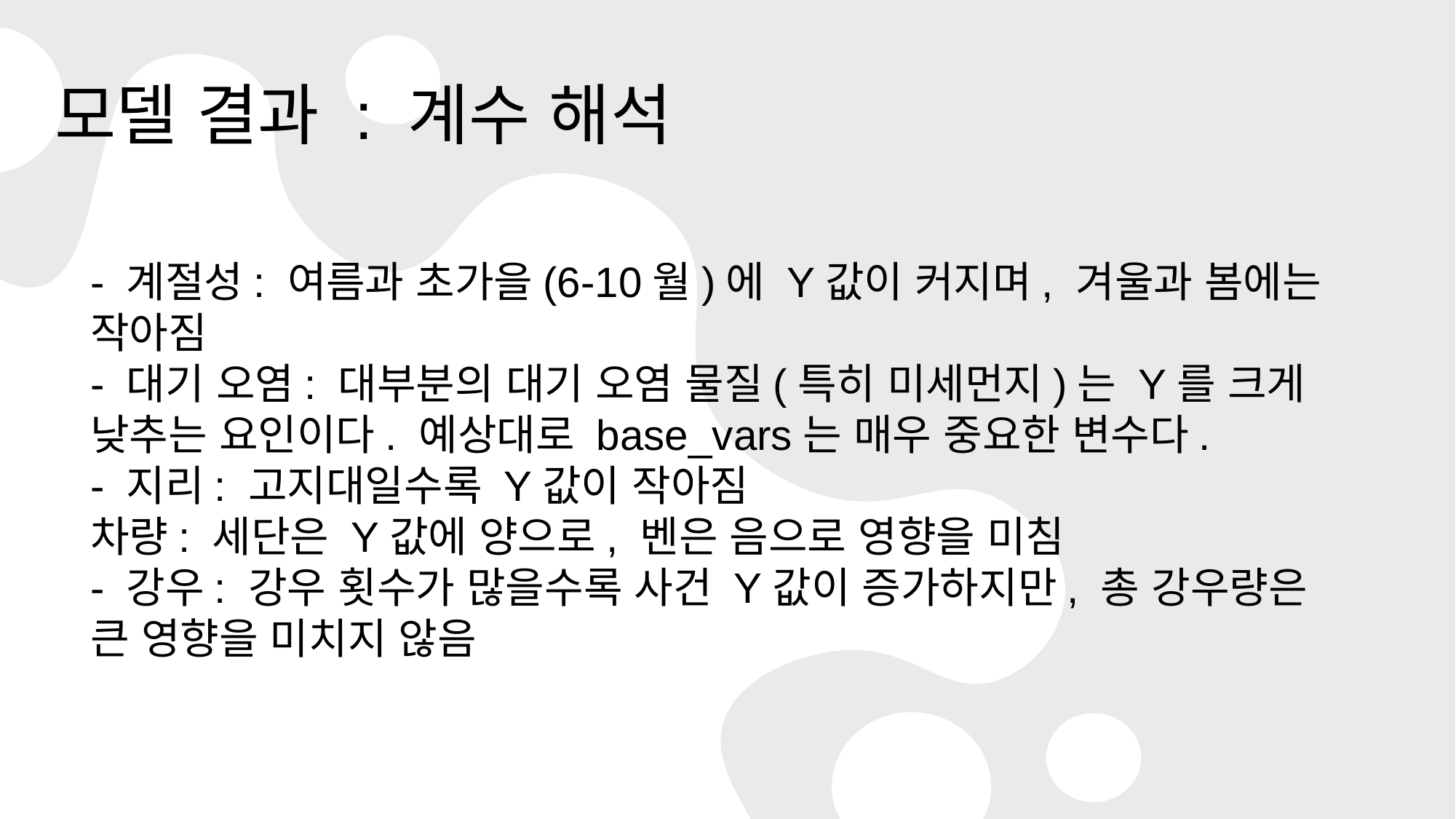

모델 결과 : 계수 해석
- 계절성: 여름과 초가을(6-10월)에 Y값이 커지며, 겨울과 봄에는 작아짐
- 대기 오염: 대부분의 대기 오염 물질(특히 미세먼지)는 Y를 크게 낮추는 요인이다. 예상대로 base_vars는 매우 중요한 변수다.
- 지리: 고지대일수록 Y값이 작아짐
차량: 세단은 Y값에 양으로, 벤은 음으로 영향을 미침
- 강우: 강우 횟수가 많을수록 사건 Y값이 증가하지만, 총 강우량은 큰 영향을 미치지 않음